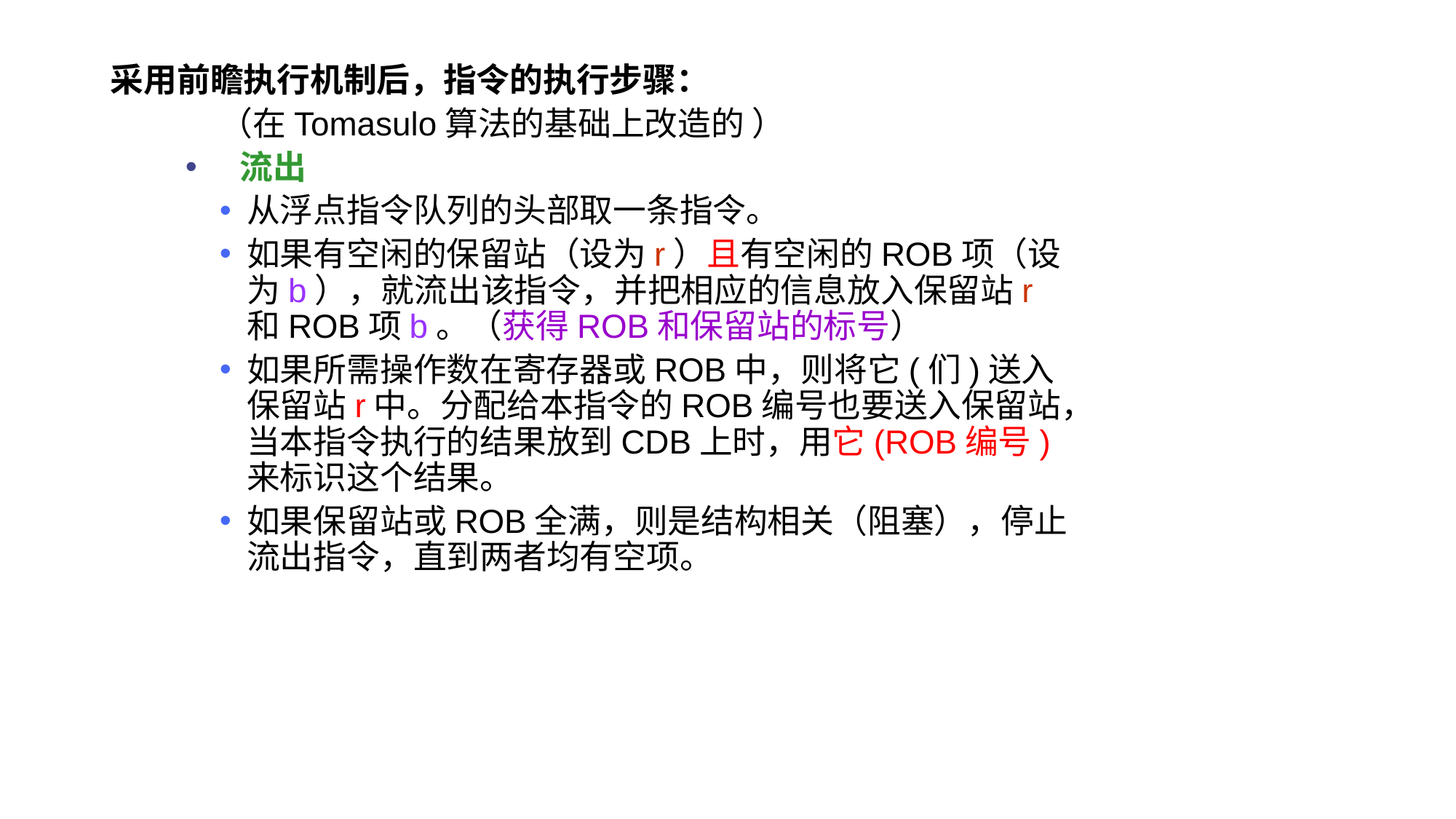

采用前瞻执行机制后，指令的执行步骤：
（在Tomasulo算法的基础上改造的 ）
流出
从浮点指令队列的头部取一条指令。
如果有空闲的保留站（设为r）且有空闲的ROB项（设为b），就流出该指令，并把相应的信息放入保留站r 和ROB项b。（获得ROB和保留站的标号）
如果所需操作数在寄存器或ROB中，则将它(们)送入保留站r中。分配给本指令的ROB编号也要送入保留站，当本指令执行的结果放到CDB上时，用它(ROB编号)来标识这个结果。
如果保留站或ROB全满，则是结构相关（阻塞），停止流出指令，直到两者均有空项。